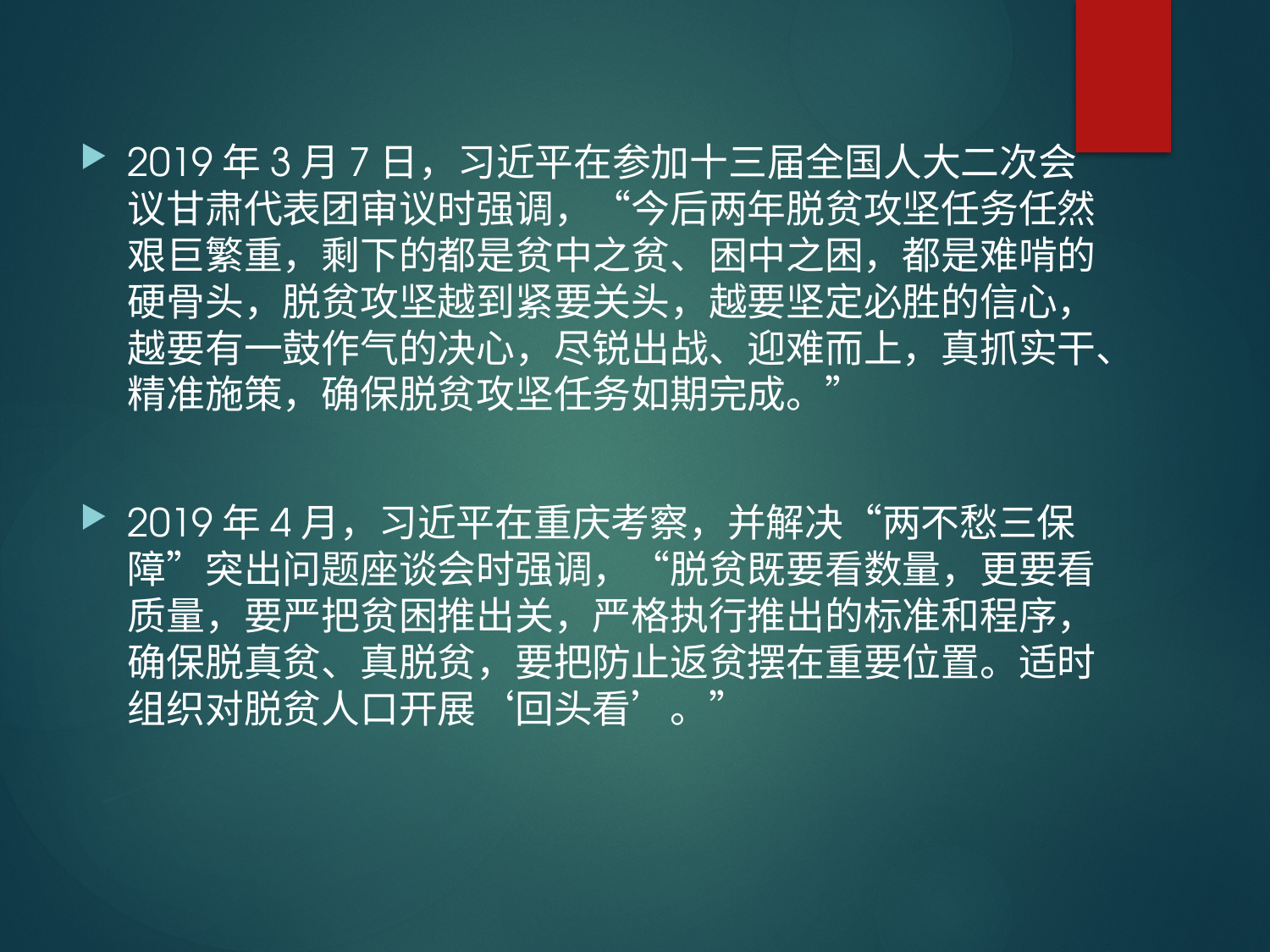

#

2019年3月7日，习近平在参加十三届全国人大二次会议甘肃代表团审议时强调，“今后两年脱贫攻坚任务任然艰巨繁重，剩下的都是贫中之贫、困中之困，都是难啃的硬骨头，脱贫攻坚越到紧要关头，越要坚定必胜的信心，越要有一鼓作气的决心，尽锐出战、迎难而上，真抓实干、精准施策，确保脱贫攻坚任务如期完成。”

2019年4月，习近平在重庆考察，并解决“两不愁三保障”突出问题座谈会时强调，“脱贫既要看数量，更要看质量，要严把贫困推出关，严格执行推出的标准和程序，确保脱真贫、真脱贫，要把防止返贫摆在重要位置。适时组织对脱贫人口开展‘回头看’。”